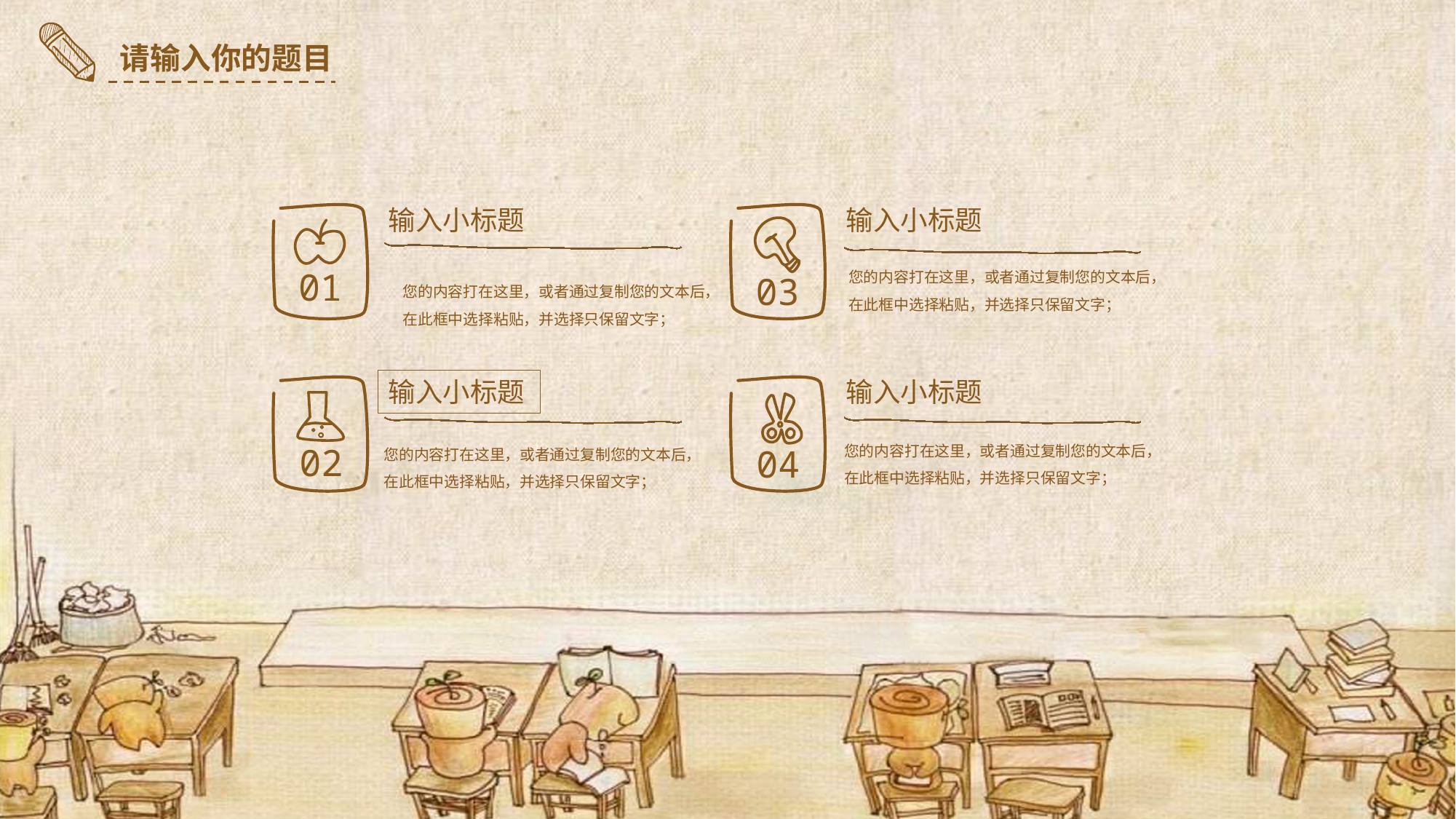

输入小标题

01
输入小标题

03
您的内容打在这里，或者通过复制您的文本后，在此框中选择粘贴，并选择只保留文字；
您的内容打在这里，或者通过复制您的文本后，在此框中选择粘贴，并选择只保留文字；
输入小标题

02
输入小标题

04
您的内容打在这里，或者通过复制您的文本后，在此框中选择粘贴，并选择只保留文字；
您的内容打在这里，或者通过复制您的文本后，在此框中选择粘贴，并选择只保留文字；